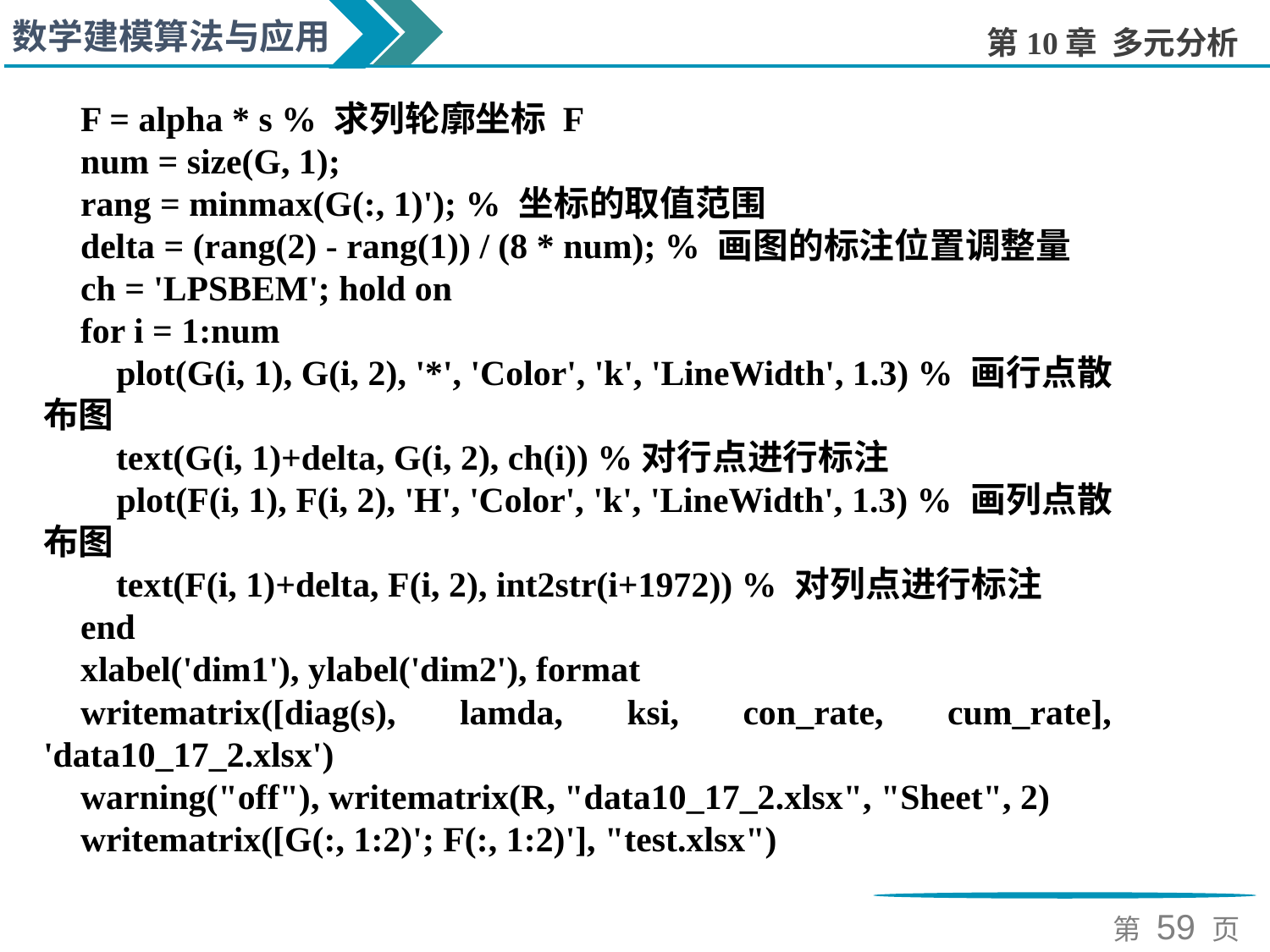

F = alpha * s % 求列轮廓坐标 F
num = size(G, 1);
rang = minmax(G(:, 1)'); % 坐标的取值范围
delta = (rang(2) - rang(1)) / (8 * num); % 画图的标注位置调整量
ch = 'LPSBEM'; hold on
for i = 1:num
    plot(G(i, 1), G(i, 2), '*', 'Color', 'k', 'LineWidth', 1.3) % 画行点散布图
    text(G(i, 1)+delta, G(i, 2), ch(i)) %对行点进行标注
    plot(F(i, 1), F(i, 2), 'H', 'Color', 'k', 'LineWidth', 1.3) % 画列点散布图
    text(F(i, 1)+delta, F(i, 2), int2str(i+1972)) % 对列点进行标注
end
xlabel('dim1'), ylabel('dim2'), format
writematrix([diag(s), lamda, ksi, con_rate, cum_rate], 'data10_17_2.xlsx')
warning("off"), writematrix(R, "data10_17_2.xlsx", "Sheet", 2)
writematrix([G(:, 1:2)'; F(:, 1:2)'], "test.xlsx")